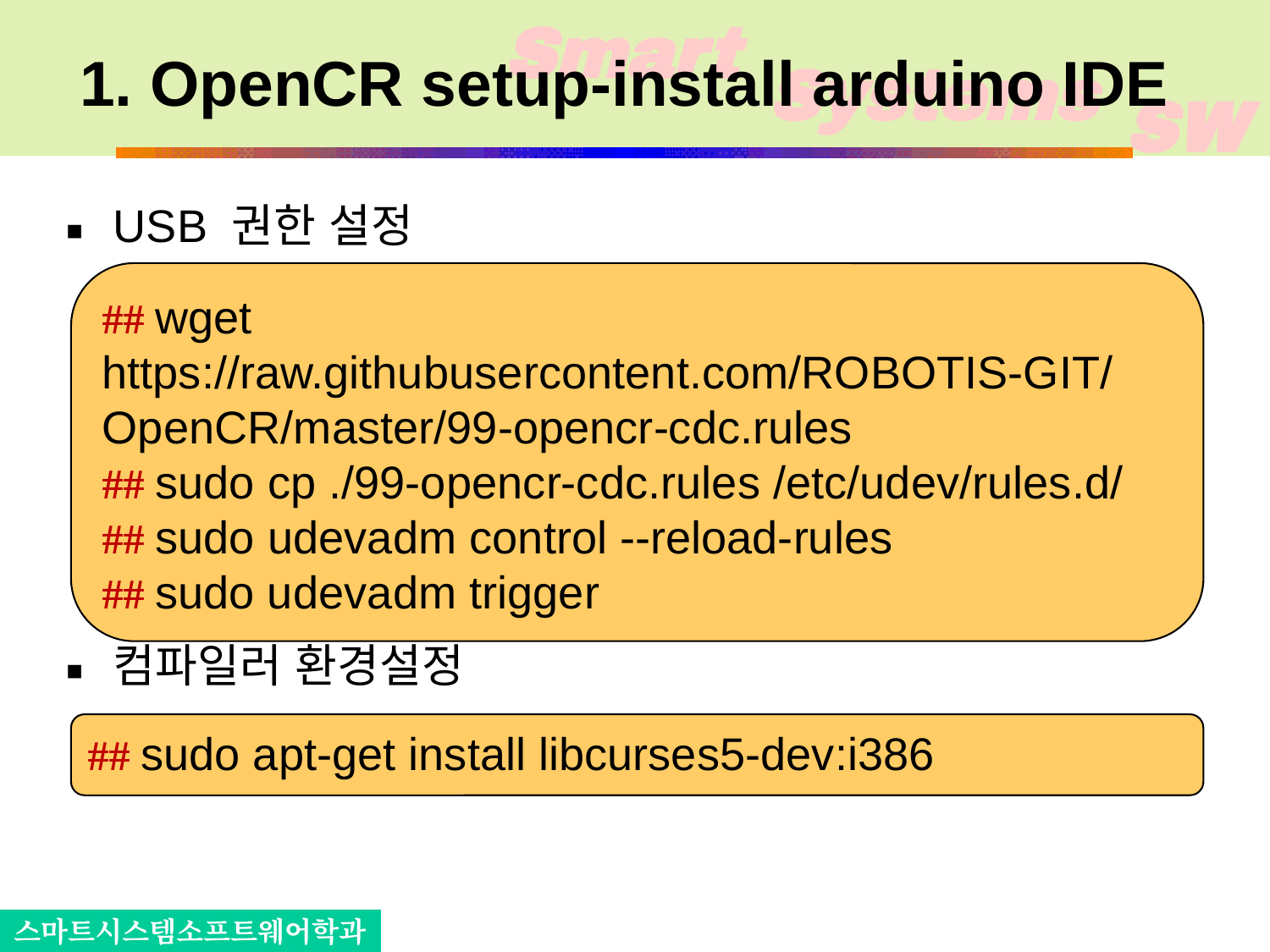

# 1. OpenCR setup-install arduino IDE
USB 권한 설정
컴파일러 환경설정
## wget
https://raw.githubusercontent.com/ROBOTIS-GIT/OpenCR/master/99-opencr-cdc.rules
## sudo cp ./99-opencr-cdc.rules /etc/udev/rules.d/
## sudo udevadm control --reload-rules
## sudo udevadm trigger

## sudo apt-get install libcurses5-dev:i386